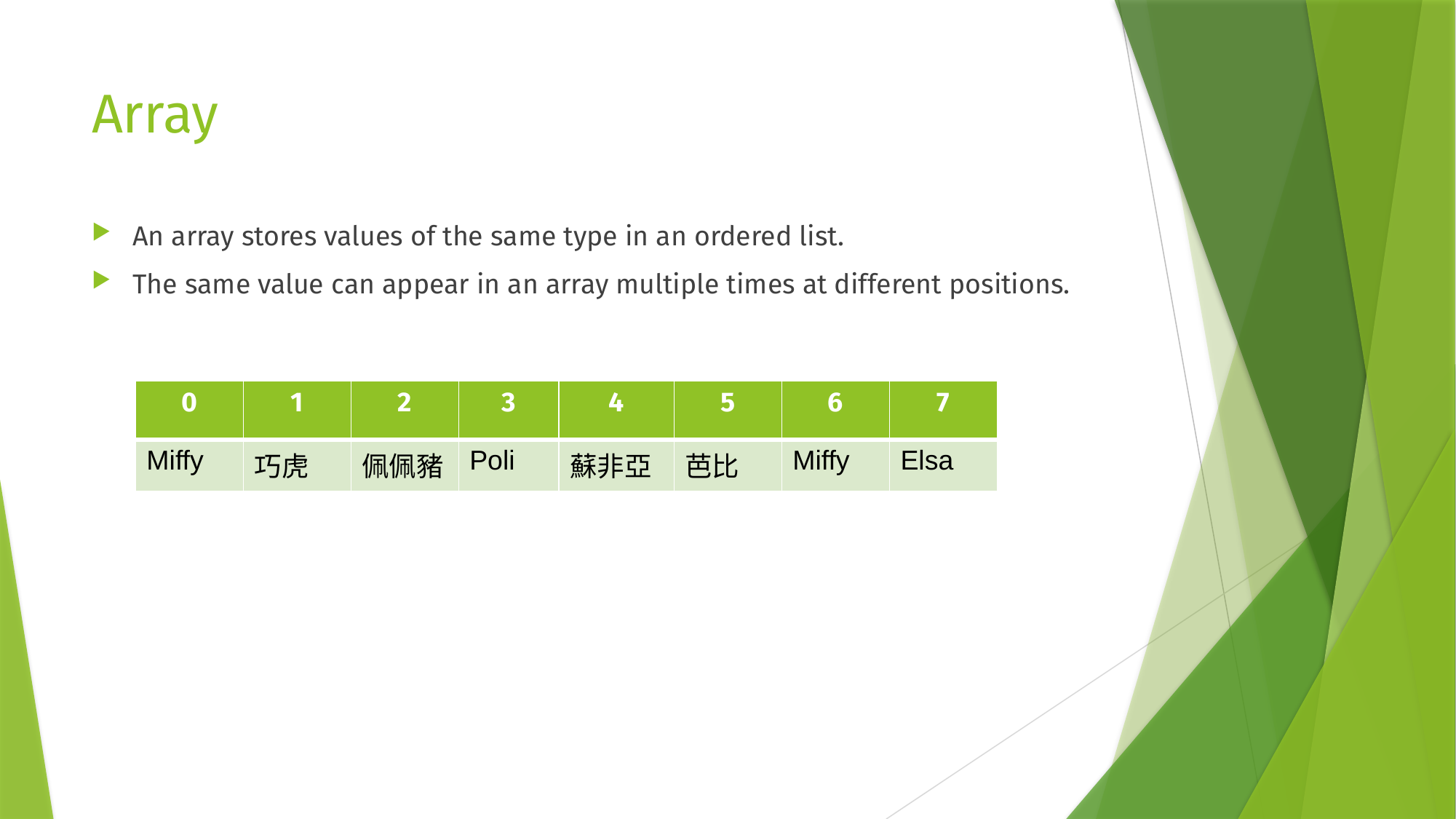

# Array
An array stores values of the same type in an ordered list.
The same value can appear in an array multiple times at different positions.
| 0 | 1 | 2 | 3 | 4 | 5 | 6 | 7 |
| --- | --- | --- | --- | --- | --- | --- | --- |
| Miffy | 巧虎 | 佩佩豬 | Poli | 蘇非亞 | 芭比 | Miffy | Elsa |